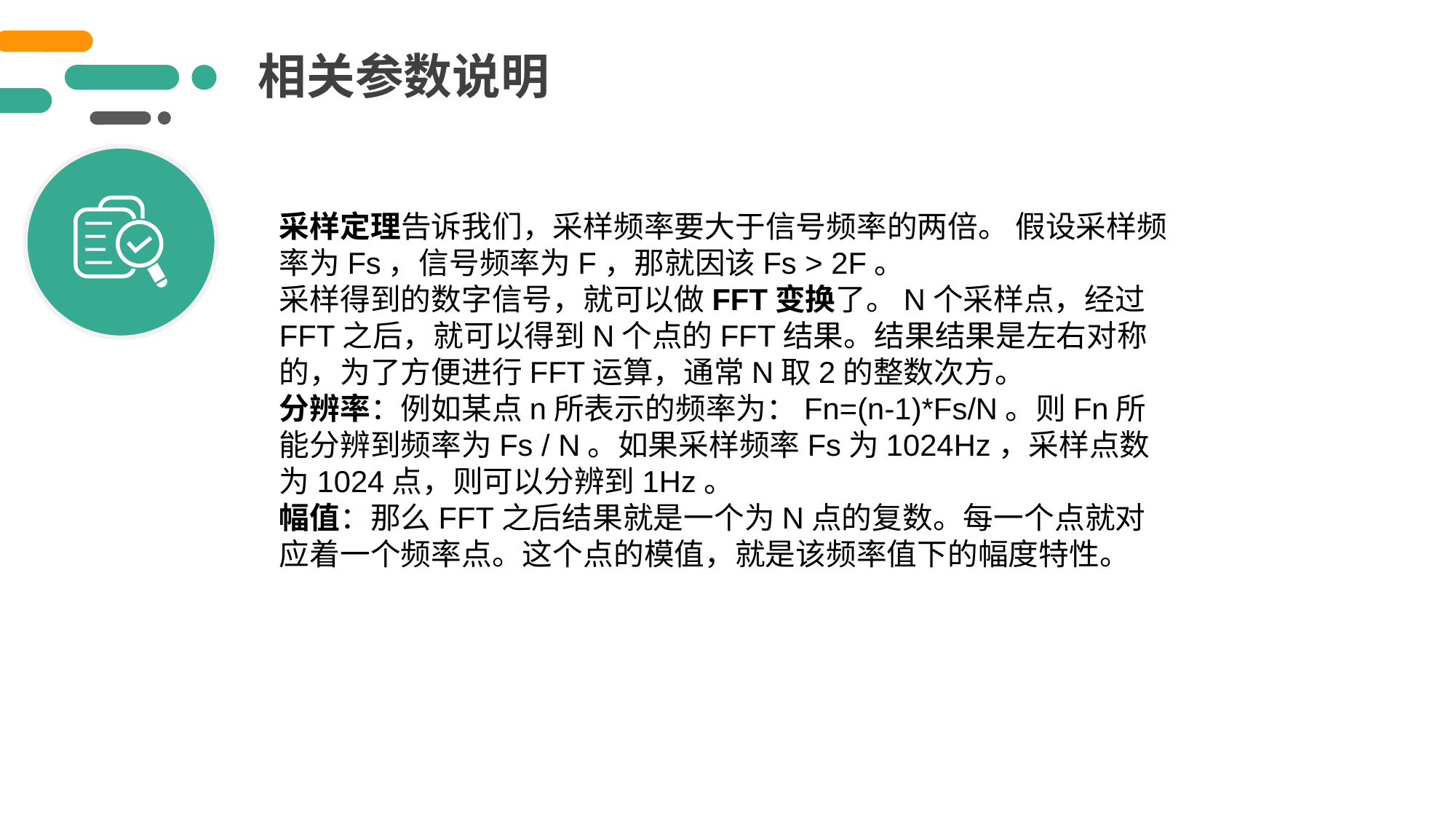

相关参数说明

采样定理告诉我们，采样频率要大于信号频率的两倍。 假设采样频率为Fs，信号频率为F，那就因该Fs > 2F。
采样得到的数字信号，就可以做FFT变换了。N个采样点，经过FFT之后，就可以得到N个点的FFT结果。结果结果是左右对称的，为了方便进行FFT运算，通常N取2的整数次方。
分辨率：例如某点n所表示的频率为：Fn=(n-1)*Fs/N。则Fn所能分辨到频率为Fs / N。如果采样频率Fs为1024Hz，采样点数为1024点，则可以分辨到1Hz。
幅值：那么FFT之后结果就是一个为N点的复数。每一个点就对应着一个频率点。这个点的模值，就是该频率值下的幅度特性。